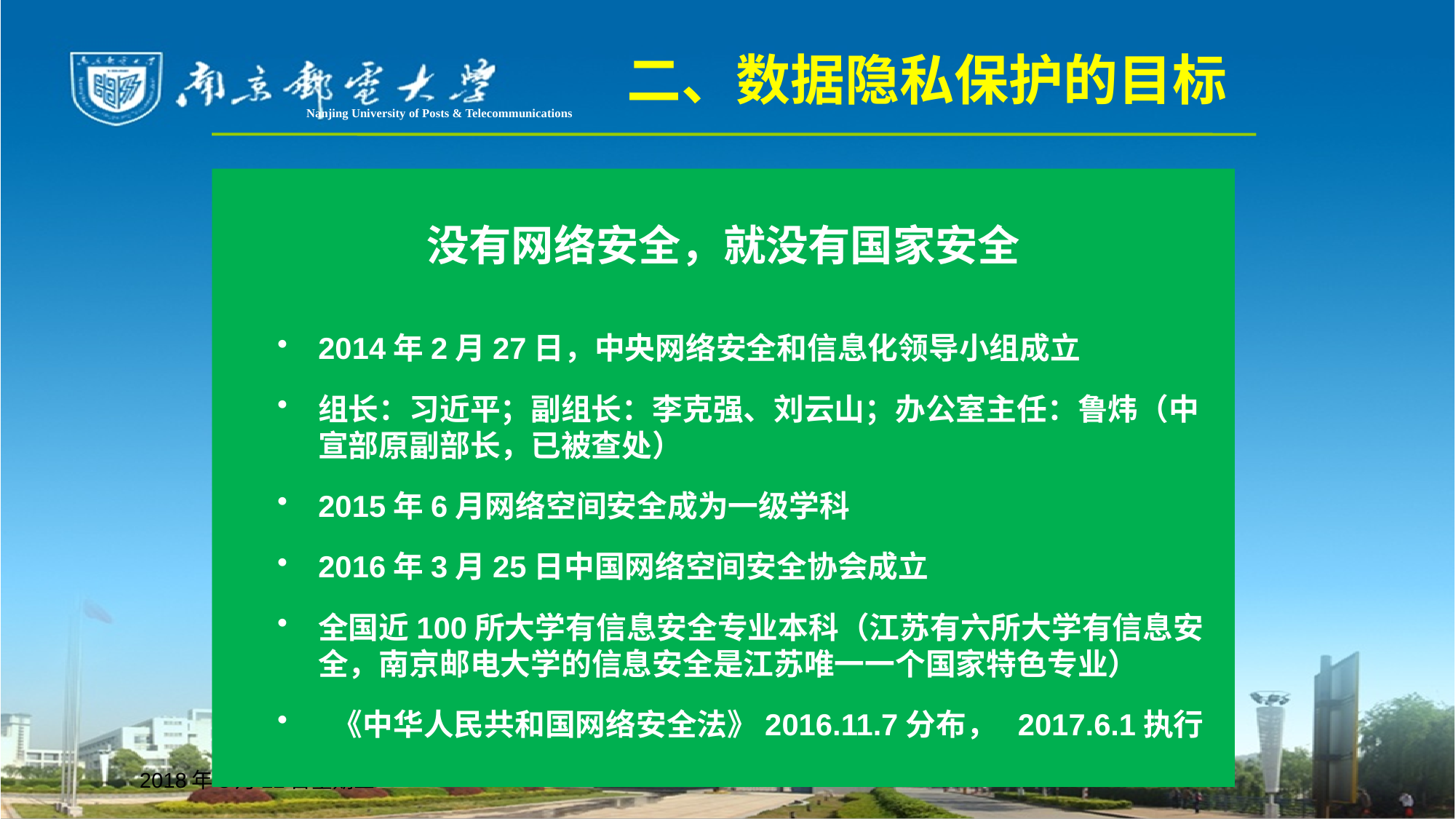

二、数据隐私保护的目标
Nanjing University of Posts & Telecommunications

没有网络安全，就没有国家安全

2014年2月27日，中央网络安全和信息化领导小组成立
组长：习近平；副组长：李克强、刘云山；办公室主任：鲁炜（中宣部原副部长，已被查处）
2015年6月网络空间安全成为一级学科
2016年3月25日中国网络空间安全协会成立
全国近100所大学有信息安全专业本科（江苏有六所大学有信息安全，南京邮电大学的信息安全是江苏唯一一个国家特色专业）
 《中华人民共和国网络安全法》2016.11.7分布，  2017.6.1执行